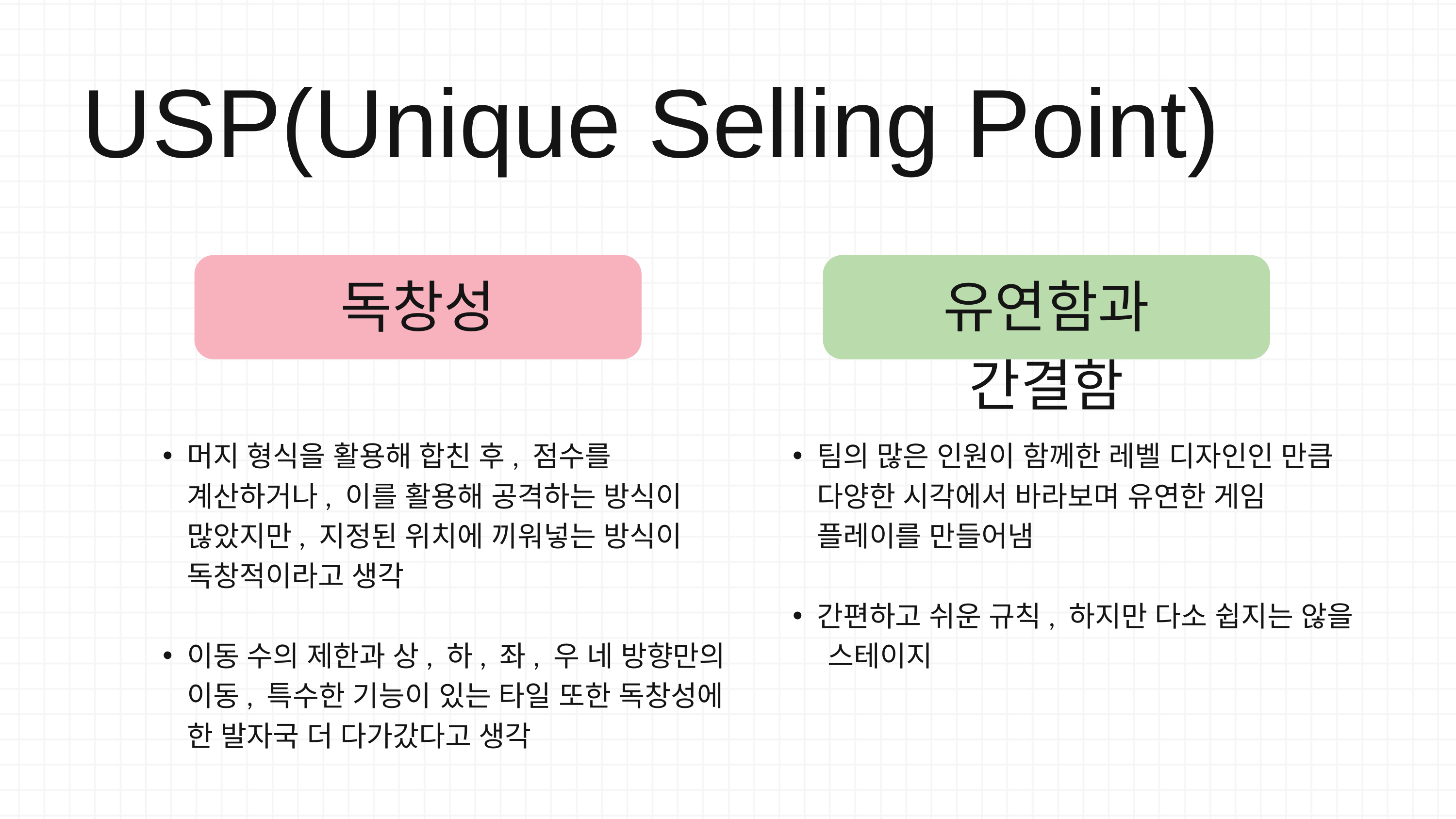

USP(Unique Selling Point)

독창성

유연함과 간결함
머지 형식을 활용해 합친 후, 점수를 계산하거나, 이를 활용해 공격하는 방식이 많았지만, 지정된 위치에 끼워넣는 방식이 독창적이라고 생각

이동 수의 제한과 상, 하, 좌, 우 네 방향만의 이동, 특수한 기능이 있는 타일 또한 독창성에 한 발자국 더 다가갔다고 생각
팀의 많은 인원이 함께한 레벨 디자인인 만큼 다양한 시각에서 바라보며 유연한 게임 플레이를 만들어냄

간편하고 쉬운 규칙, 하지만 다소 쉽지는 않을
       스테이지